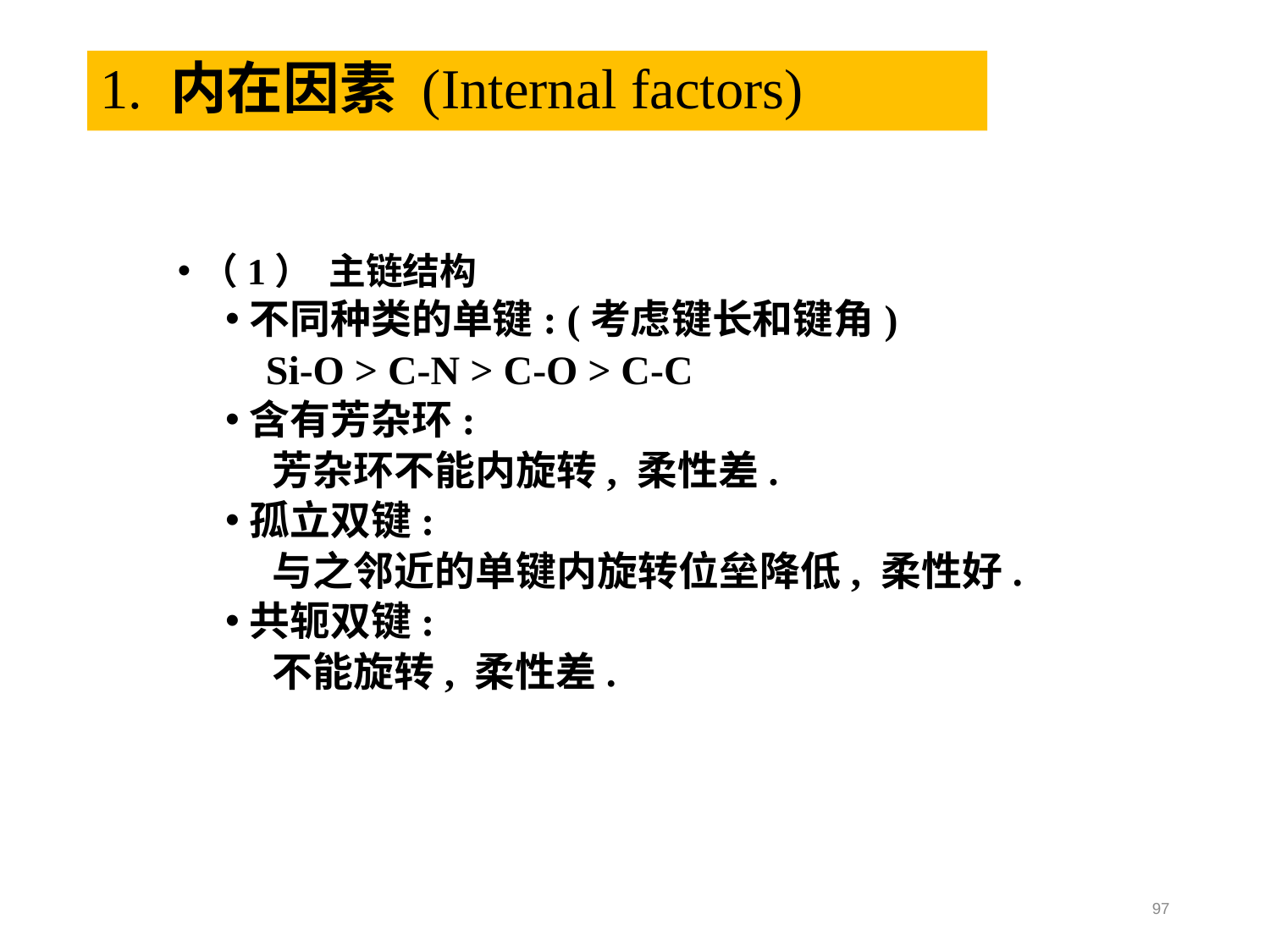

# 1. 内在因素 (Internal factors)
（1）  主链结构
不同种类的单键: (考虑键长和键角)
    Si-O > C-N > C-O > C-C
含有芳杂环:
    芳杂环不能内旋转, 柔性差.
孤立双键:
    与之邻近的单键内旋转位垒降低, 柔性好.
共轭双键:
    不能旋转, 柔性差.
97